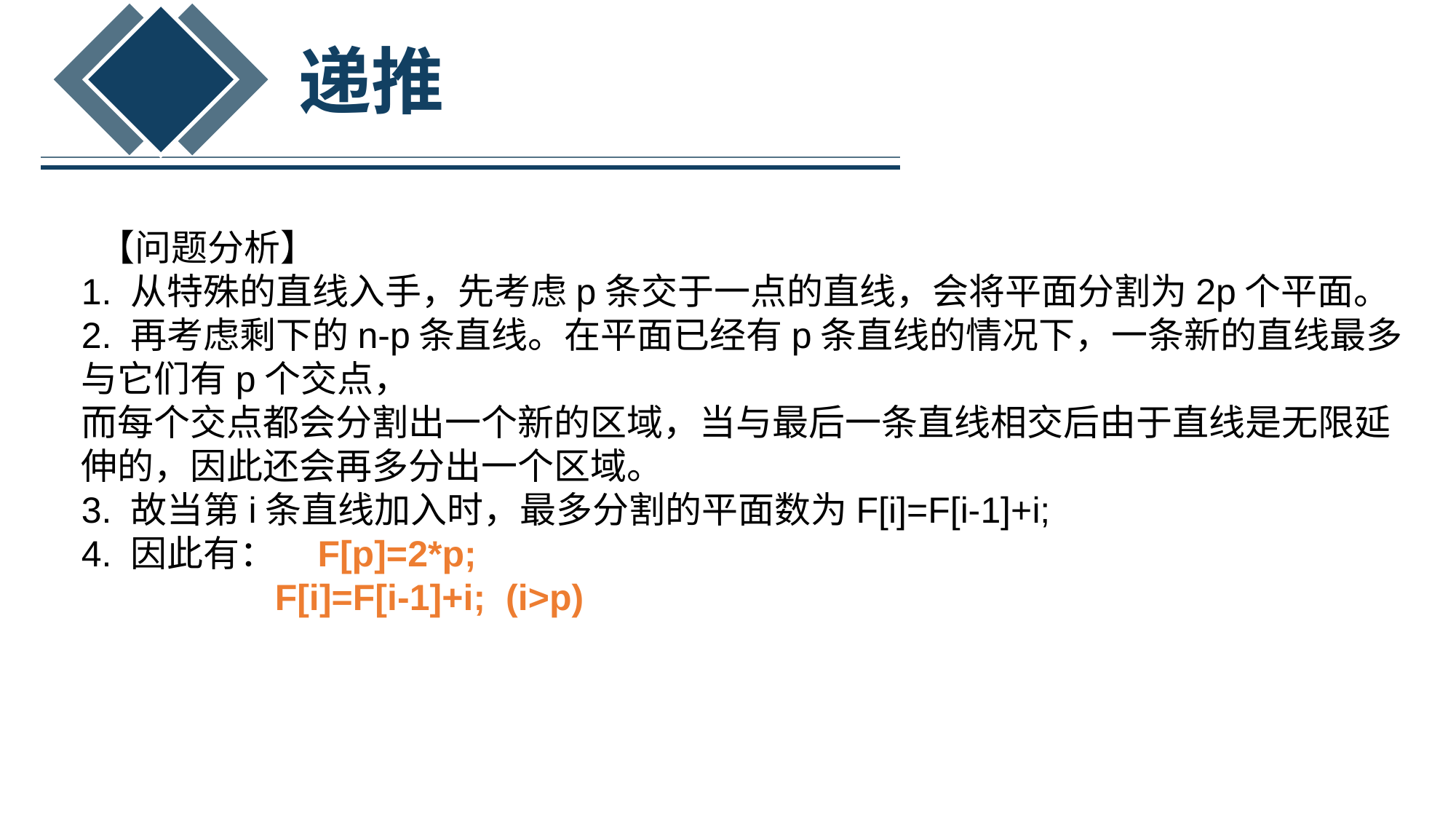

递推
 【问题分析】
1. 从特殊的直线入手，先考虑p条交于一点的直线，会将平面分割为2p个平面。
2. 再考虑剩下的n-p条直线。在平面已经有p条直线的情况下，一条新的直线最多与它们有p个交点，
而每个交点都会分割出一个新的区域，当与最后一条直线相交后由于直线是无限延伸的，因此还会再多分出一个区域。
3. 故当第i条直线加入时，最多分割的平面数为F[i]=F[i-1]+i;
4. 因此有：    F[p]=2*p;
                   F[i]=F[i-1]+i;  (i>p)